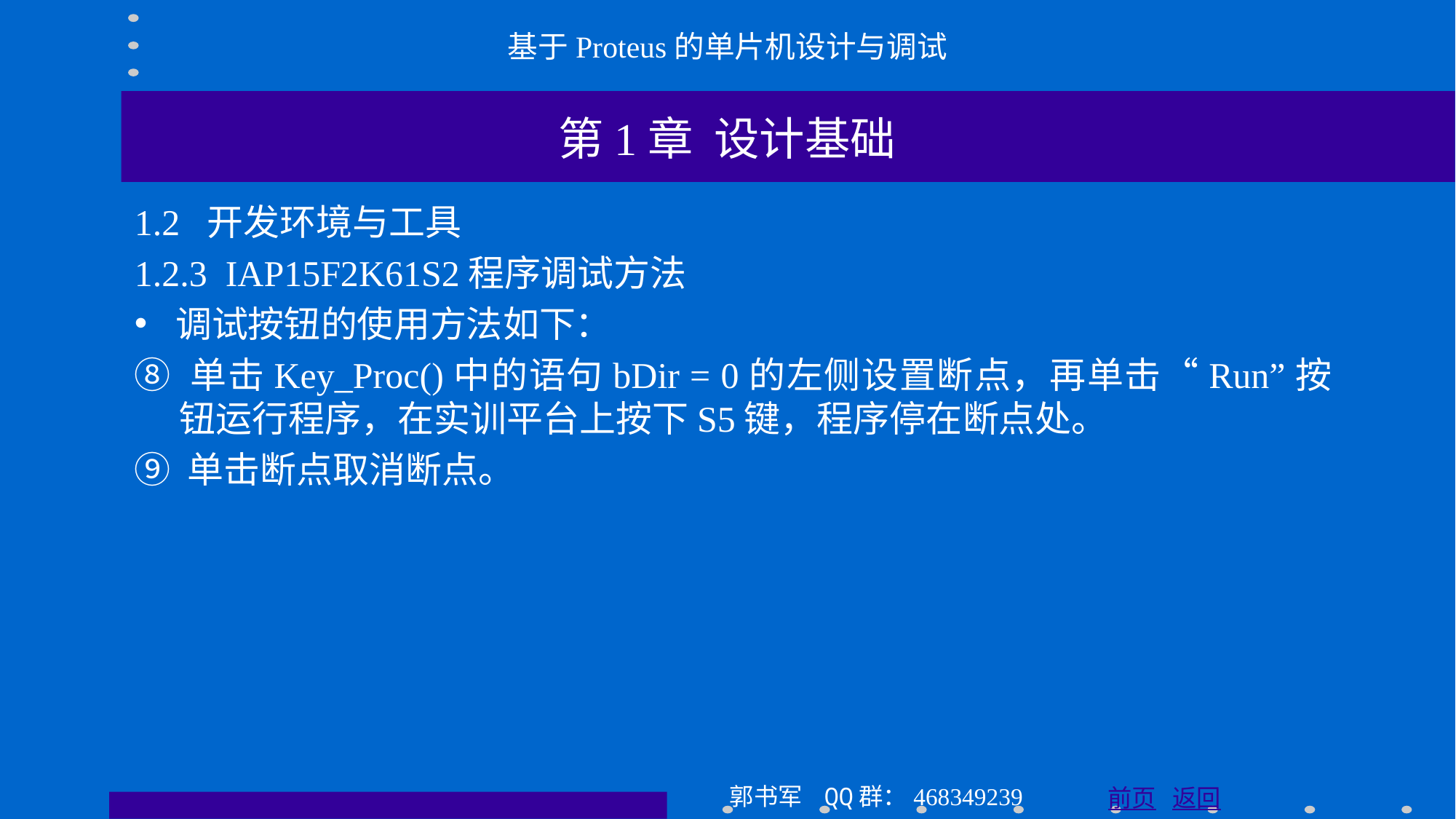

基于Proteus的单片机设计与调试
第1章  设计基础
1.2  开发环境与工具
1.2.3  IAP15F2K61S2程序调试方法
调试按钮的使用方法如下：
⑧ 单击Key_Proc()中的语句bDir = 0的左侧设置断点，再单击“Run”按钮运行程序，在实训平台上按下S5键，程序停在断点处。
⑨ 单击断点取消断点。
郭书军   QQ群：468349239
前页   返回